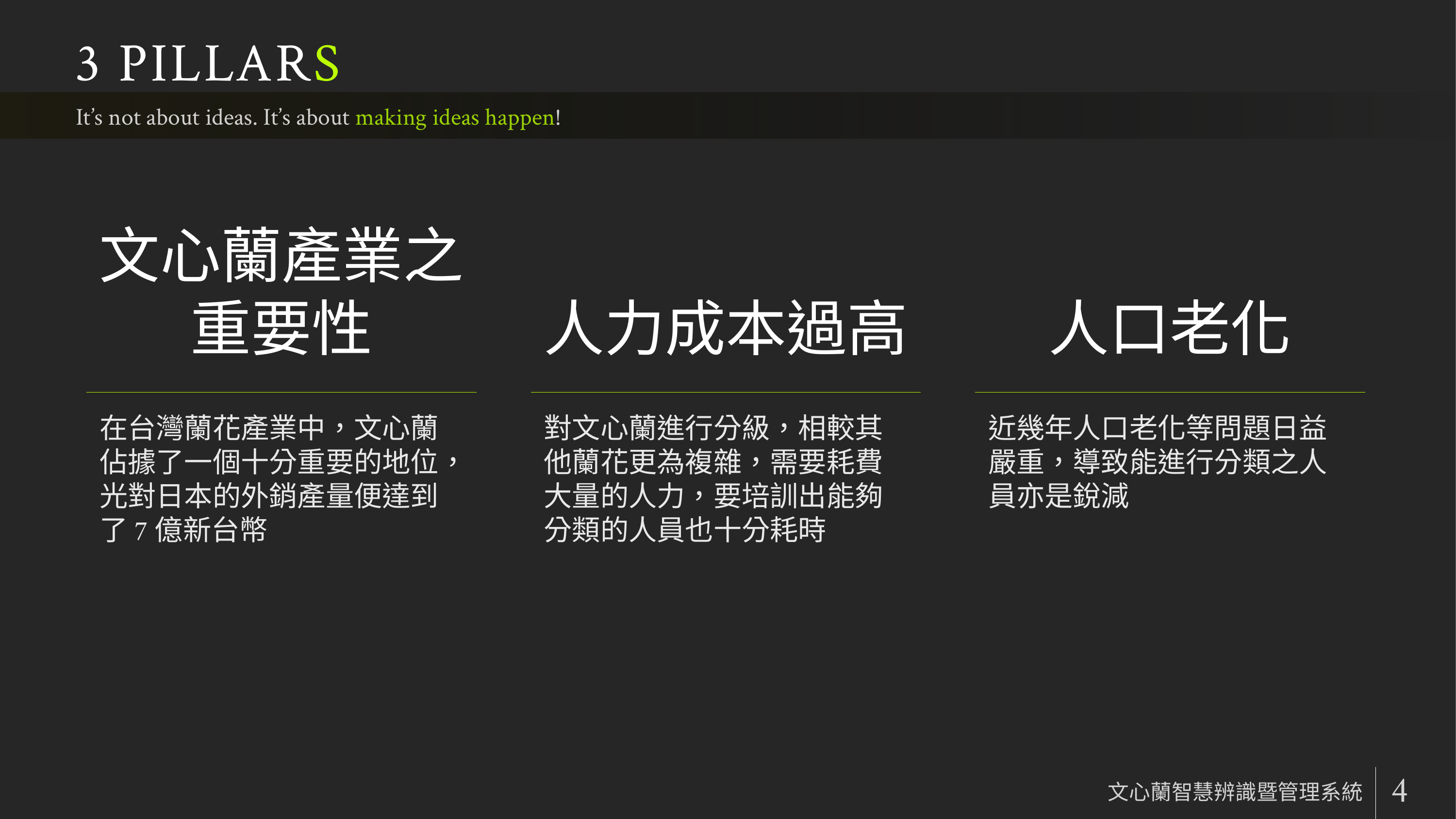

# 3 PILLARS
It’s not about ideas. It’s about making ideas happen!

文心蘭產業之重要性
人力成本過高
人口老化
在台灣蘭花產業中，文心蘭佔據了一個十分重要的地位，光對日本的外銷產量便達到了7億新台幣
對文心蘭進行分級，相較其他蘭花更為複雜，需要耗費大量的人力，要培訓出能夠分類的人員也十分耗時
近幾年人口老化等問題日益嚴重，導致能進行分類之人員亦是銳減
文心蘭智慧辨識暨管理系統
4